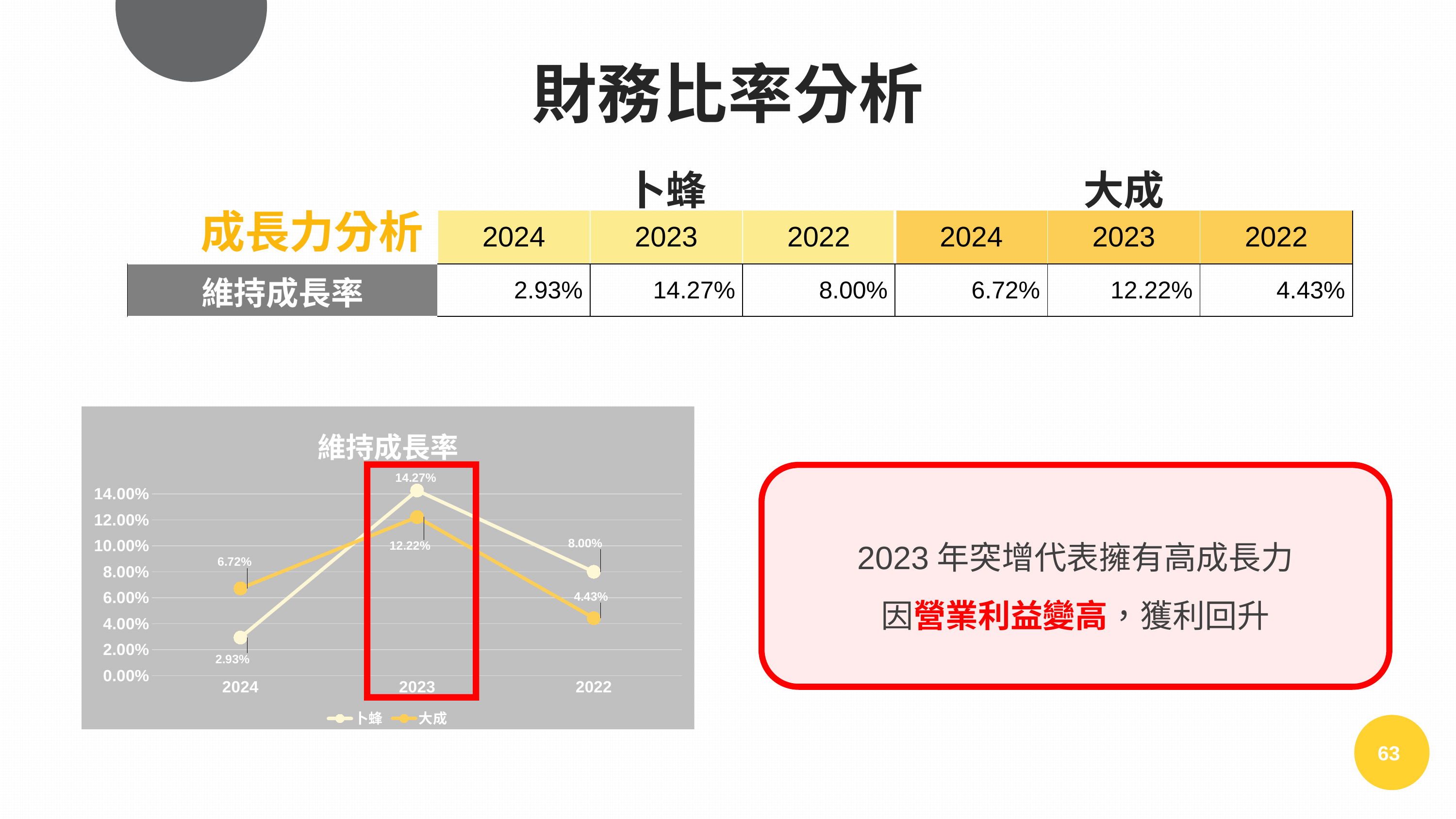

財務比率分析
|  | 卜蜂 |  |  | 大成 |  |  |
| --- | --- | --- | --- | --- | --- | --- |
|  | 2024 | 2023 | 2022 | 2024 | 2023 | 2022 |
| 維持成長率 | 2.93% | 14.27% | 8.00% | 6.72% | 12.22% | 4.43% |
成長力分析

### Chart: 維持成長率

| Category | 卜蜂 | 大成 |
|---|---|---|
| 2024 | 0.0293 | 0.0672 |
| 2023 | 0.1427 | 0.1222 |
| 2022 | 0.08 | 0.0443 |
2023年突增代表擁有高成長力
因營業利益變高，獲利回升

63